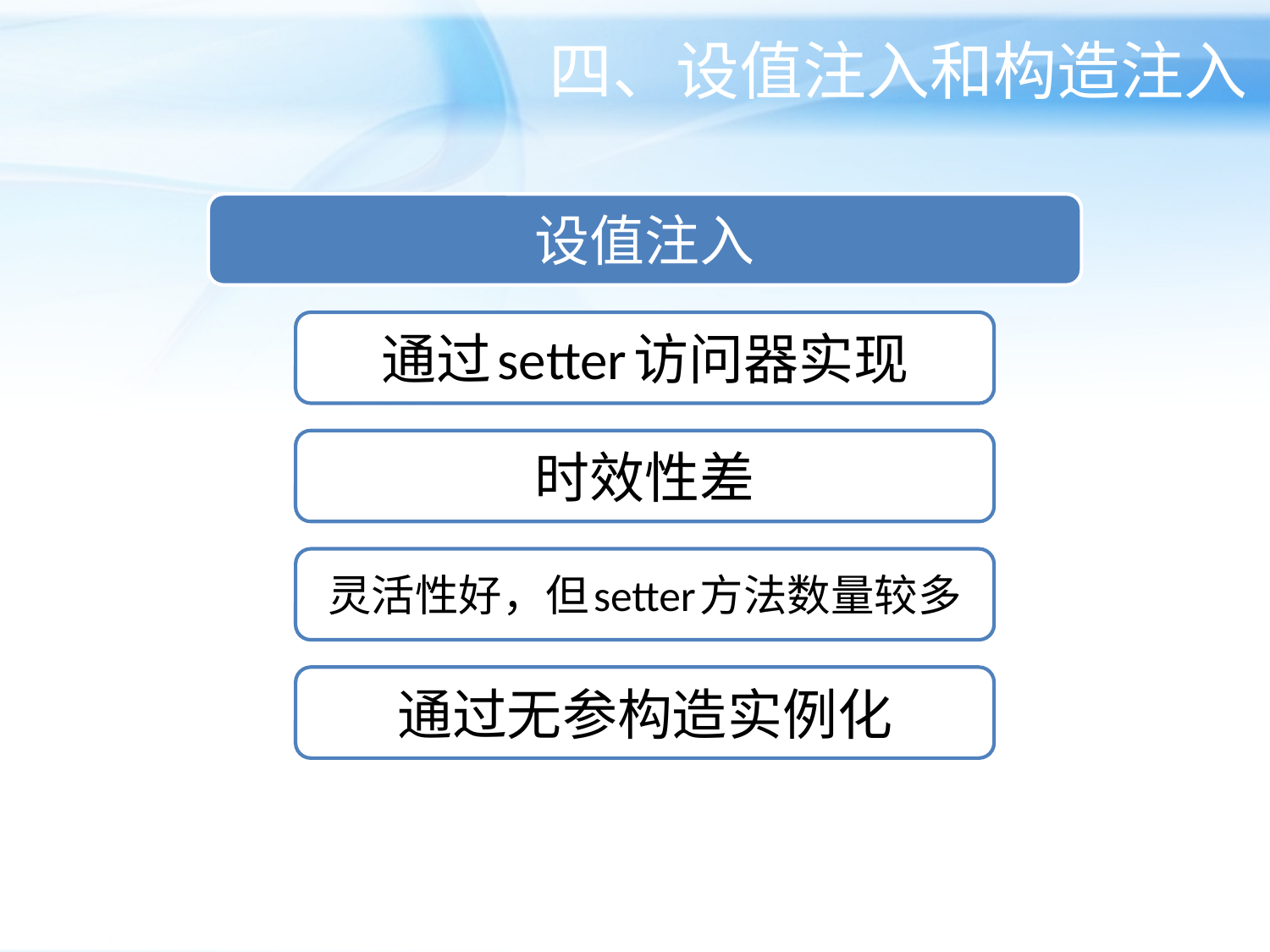

# 四、设值注入和构造注入
设值注入
通过setter访问器实现
构造注入
灵活性好，但setter方法数量较多
通过无参构造实例化
时效性差